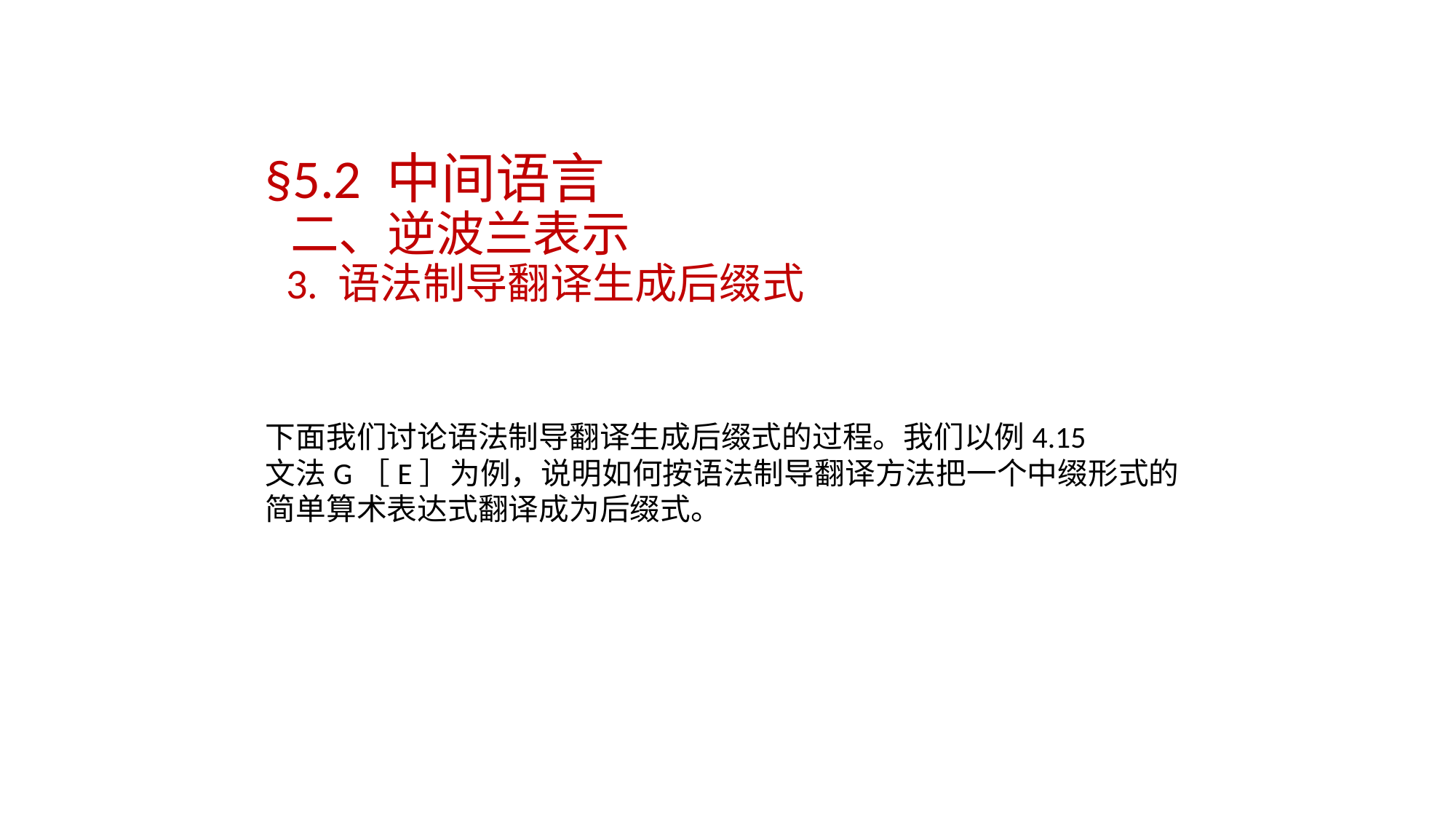

§5.2 中间语言
  二、逆波兰表示
   3. 语法制导翻译生成后缀式

下面我们讨论语法制导翻译生成后缀式的过程。我们以例4.15
文法G［E］为例，说明如何按语法制导翻译方法把一个中缀形式的
简单算术表达式翻译成为后缀式。